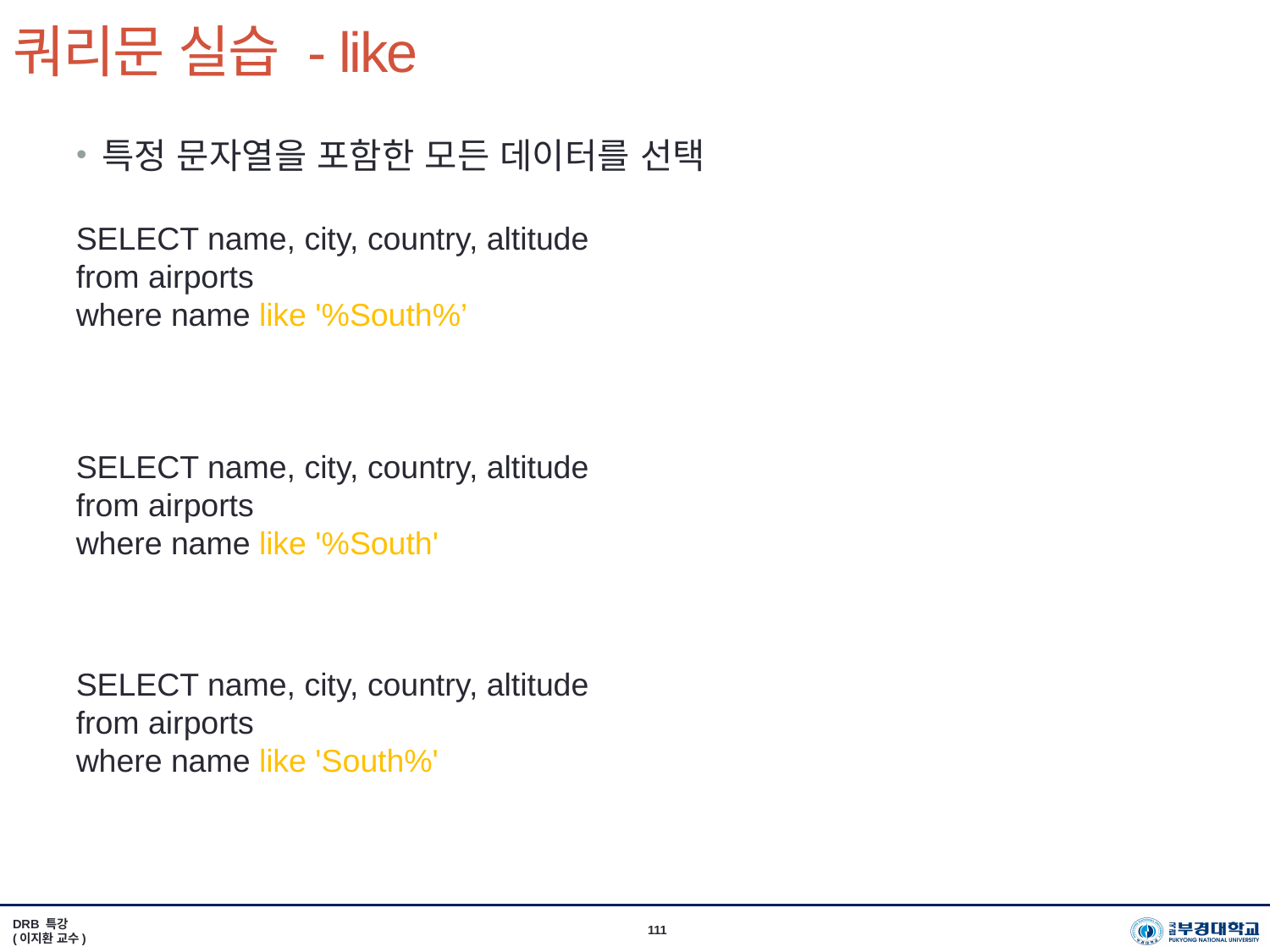

# 쿼리문 실습 - like
특정 문자열을 포함한 모든 데이터를 선택
SELECT name, city, country, altitude
from airports
where name like '%South%’

SELECT name, city, country, altitude
from airports
where name like '%South'
SELECT name, city, country, altitude
from airports
where name like 'South%'
DRB 특강
(이지환 교수)